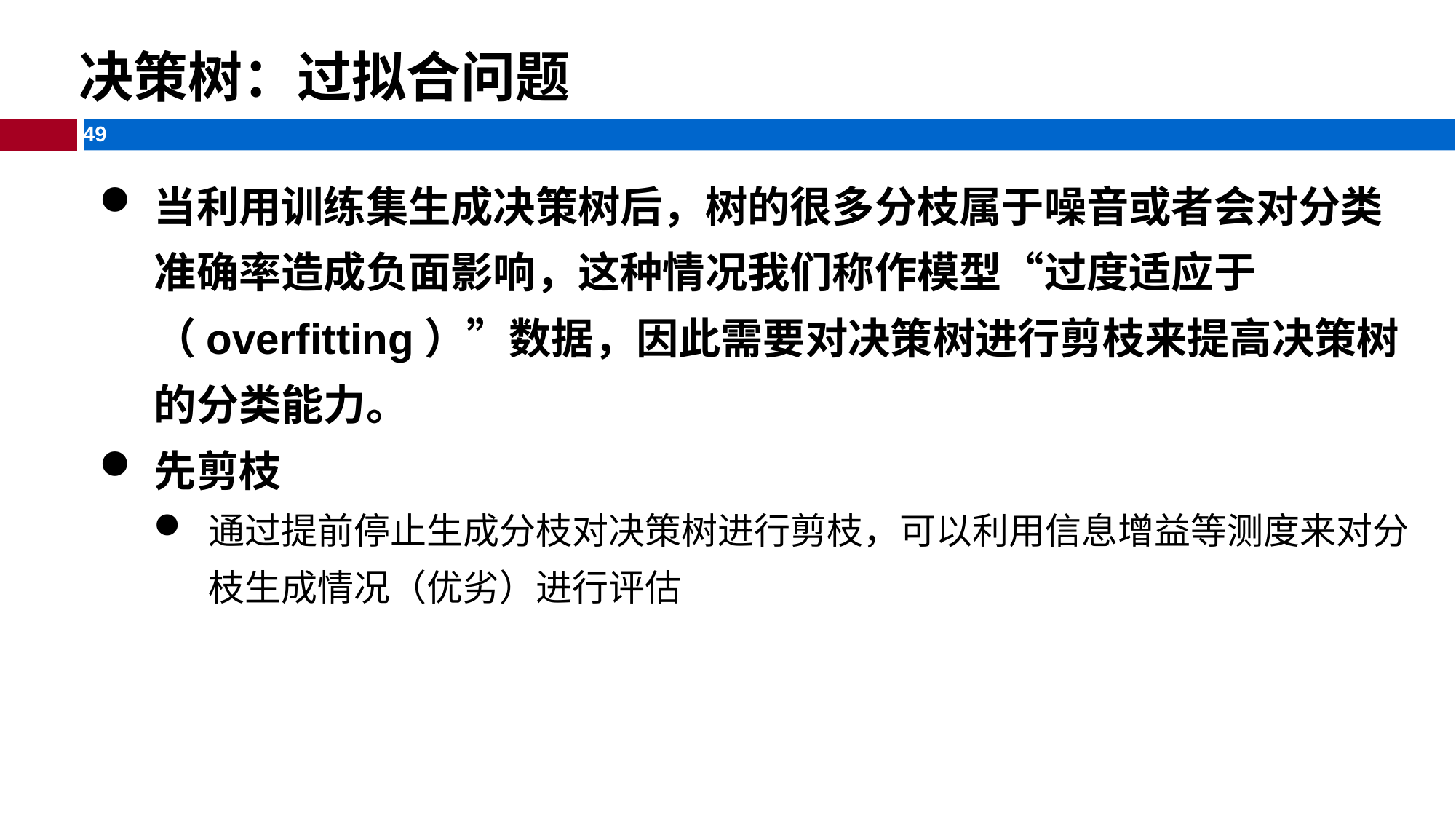

决策树：过拟合问题
当利用训练集生成决策树后，树的很多分枝属于噪音或者会对分类准确率造成负面影响，这种情况我们称作模型“过度适应于（overfitting）”数据，因此需要对决策树进行剪枝来提高决策树的分类能力。
先剪枝
通过提前停止生成分枝对决策树进行剪枝，可以利用信息增益等测度来对分枝生成情况（优劣）进行评估